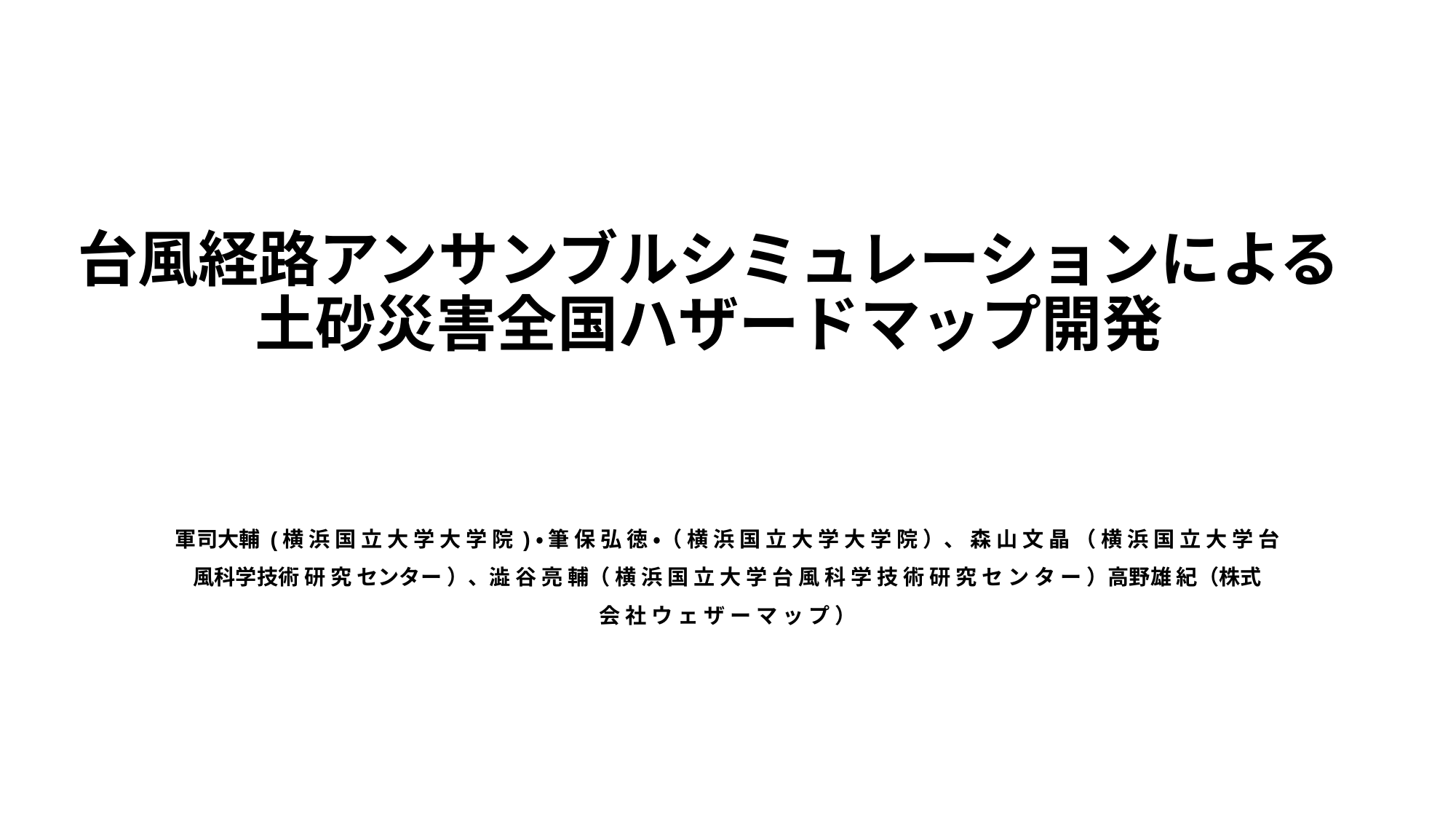

# 台風経路アンサンブルシミュレーションによる 土砂災害全国ハザードマップ開発
軍司大輔 (横 浜 国 立 大 学 大 学 院 )・ 筆 保 弘 徳 ・（ 横 浜 国 立 大 学 大 学 院 ）、 森 山 文 晶 （ 横 浜 国 立 大 学 台
風科学技術 研 究 センター ）、澁 谷 亮 輔（ 横 浜 国 立 大 学 台 風 科 学 技 術 研 究 セ ン タ ー ）高野雄 紀（株式
会 社 ウ ェ ザ ー マ ッ プ ）